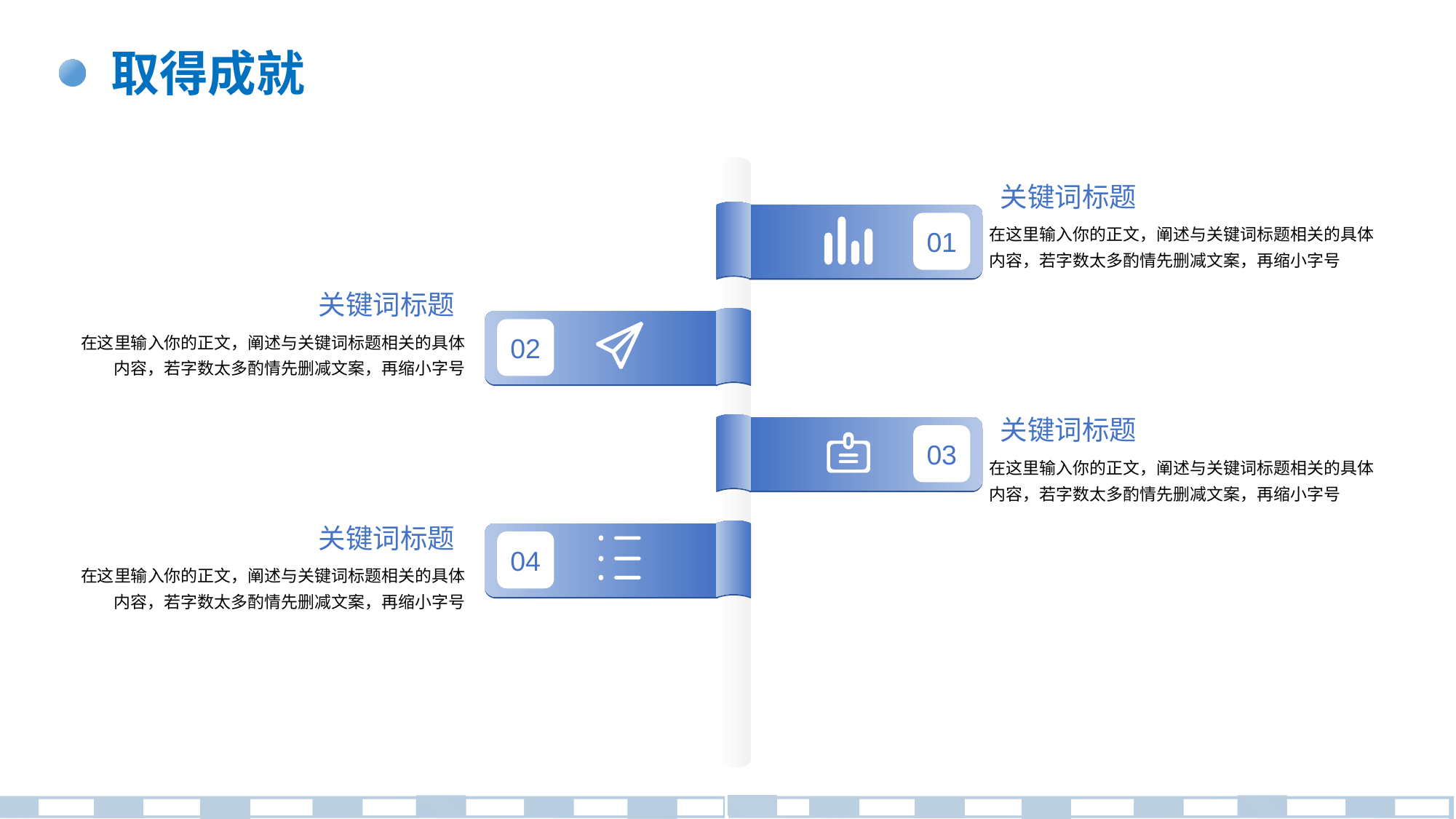

# 取得成就

关键词标题

01

在这里输入你的正文，阐述与关键词标题相关的具体内容，若字数太多酌情先删减文案，再缩小字号
关键词标题

02

在这里输入你的正文，阐述与关键词标题相关的具体内容，若字数太多酌情先删减文案，再缩小字号
关键词标题

03

在这里输入你的正文，阐述与关键词标题相关的具体内容，若字数太多酌情先删减文案，再缩小字号
关键词标题

04

在这里输入你的正文，阐述与关键词标题相关的具体内容，若字数太多酌情先删减文案，再缩小字号